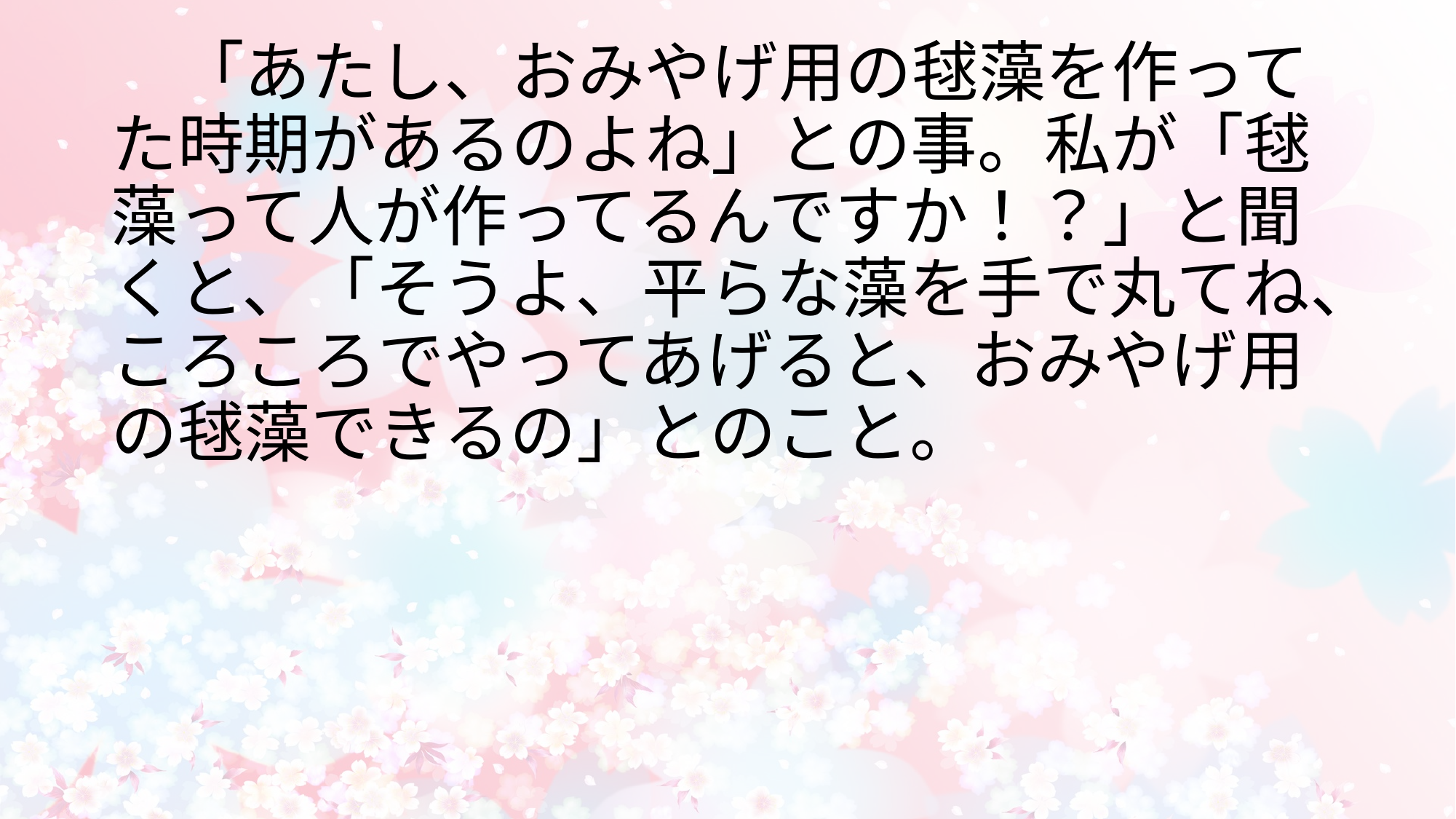

「あたし、おみやげ用の毬藻を作ってた時期があるのよね」との事。私が「毬藻って人が作ってるんですか！？」と聞くと、「そうよ、平らな藻を手で丸てね、ころころでやってあげると、おみやげ用の毬藻できるの」とのこと。